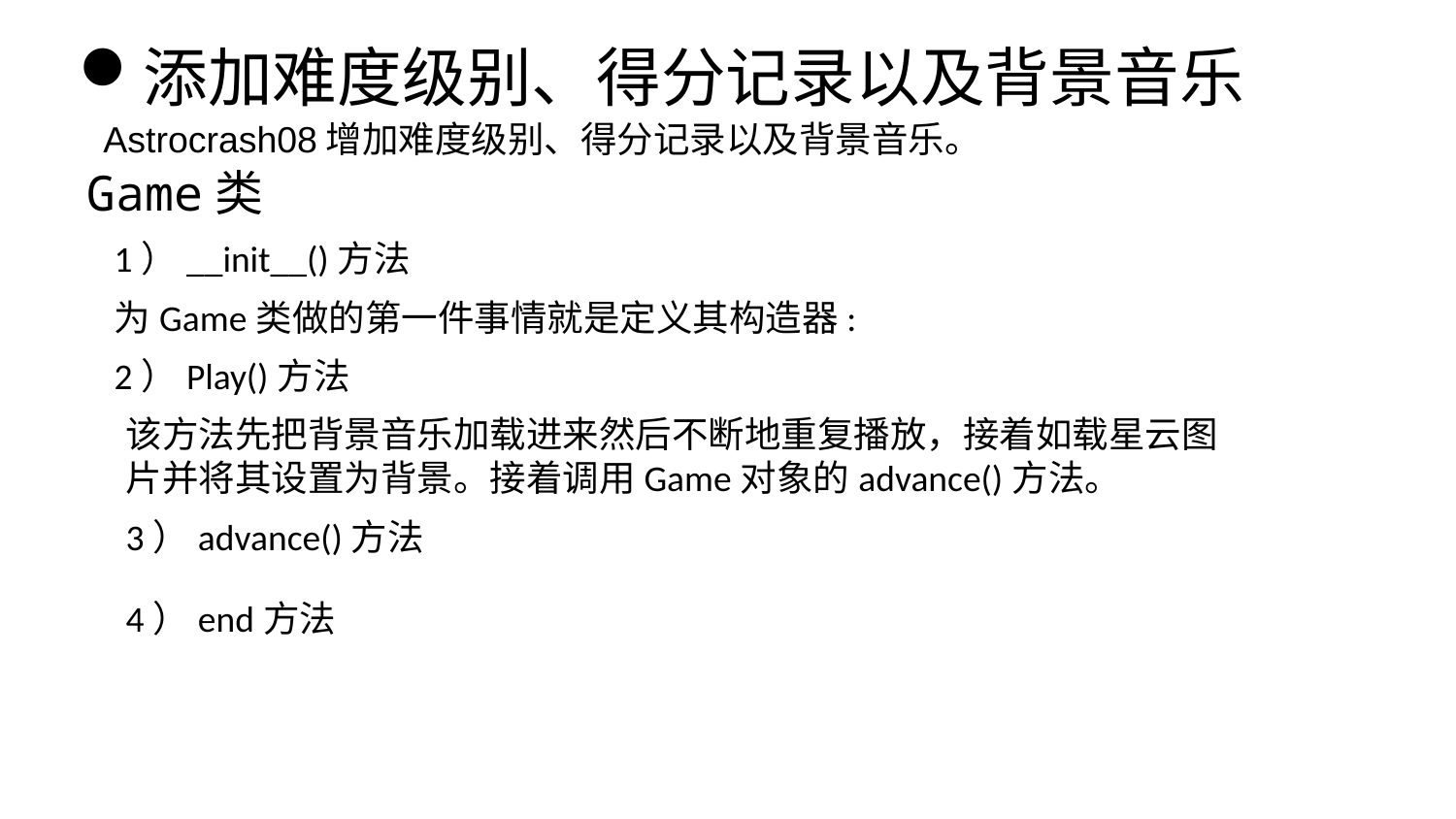

添加难度级别、得分记录以及背景音乐
Astrocrash08增加难度级别、得分记录以及背景音乐。
Game类
1）__init__()方法
为Game类做的第一件事情就是定义其构造器:
2）Play()方法
该方法先把背景音乐加载进来然后不断地重复播放，接着如载星云图片并将其设置为背景。接着调用Game对象的advance()方法。
3）advance()方法
4）end方法
22